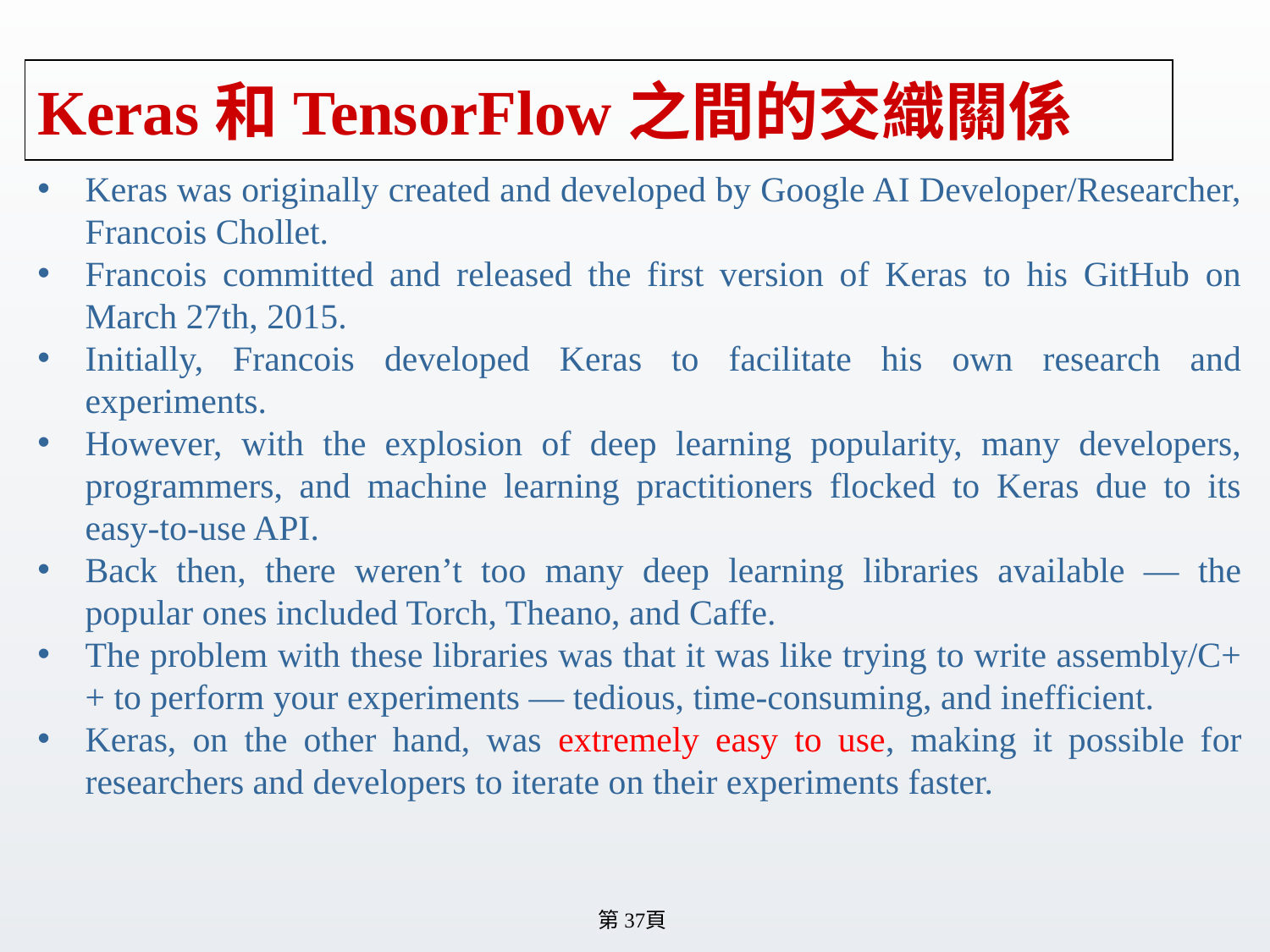

# Keras和TensorFlow之間的交織關係
Keras was originally created and developed by Google AI Developer/Researcher, Francois Chollet.
Francois committed and released the first version of Keras to his GitHub on March 27th, 2015.
Initially, Francois developed Keras to facilitate his own research and experiments.
However, with the explosion of deep learning popularity, many developers, programmers, and machine learning practitioners flocked to Keras due to its easy-to-use API.
Back then, there weren’t too many deep learning libraries available — the popular ones included Torch, Theano, and Caffe.
The problem with these libraries was that it was like trying to write assembly/C++ to perform your experiments — tedious, time-consuming, and inefficient.
Keras, on the other hand, was extremely easy to use, making it possible for researchers and developers to iterate on their experiments faster.